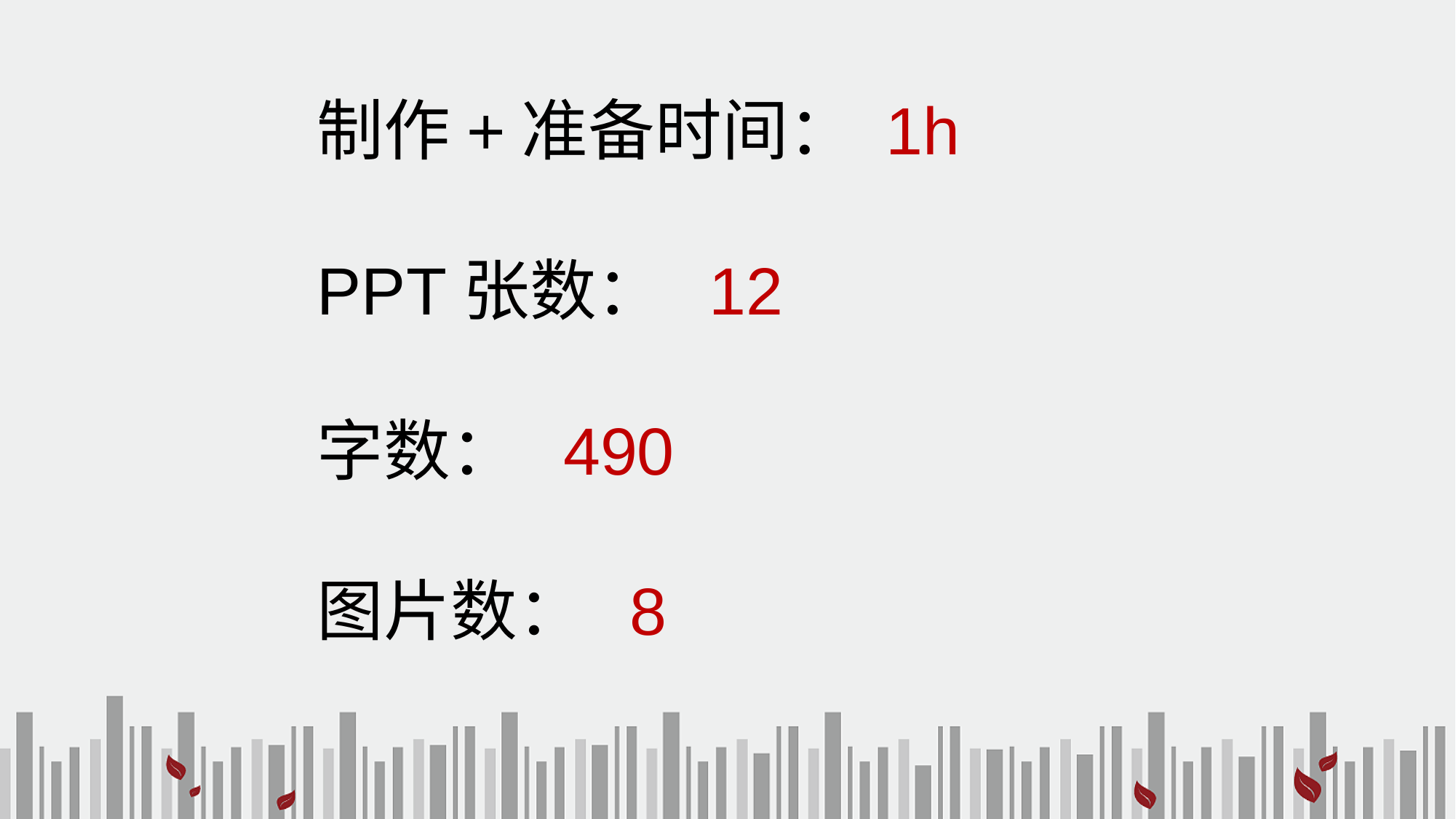

制作+准备时间： 1h

PPT张数：  12

字数：  490

图片数：  8